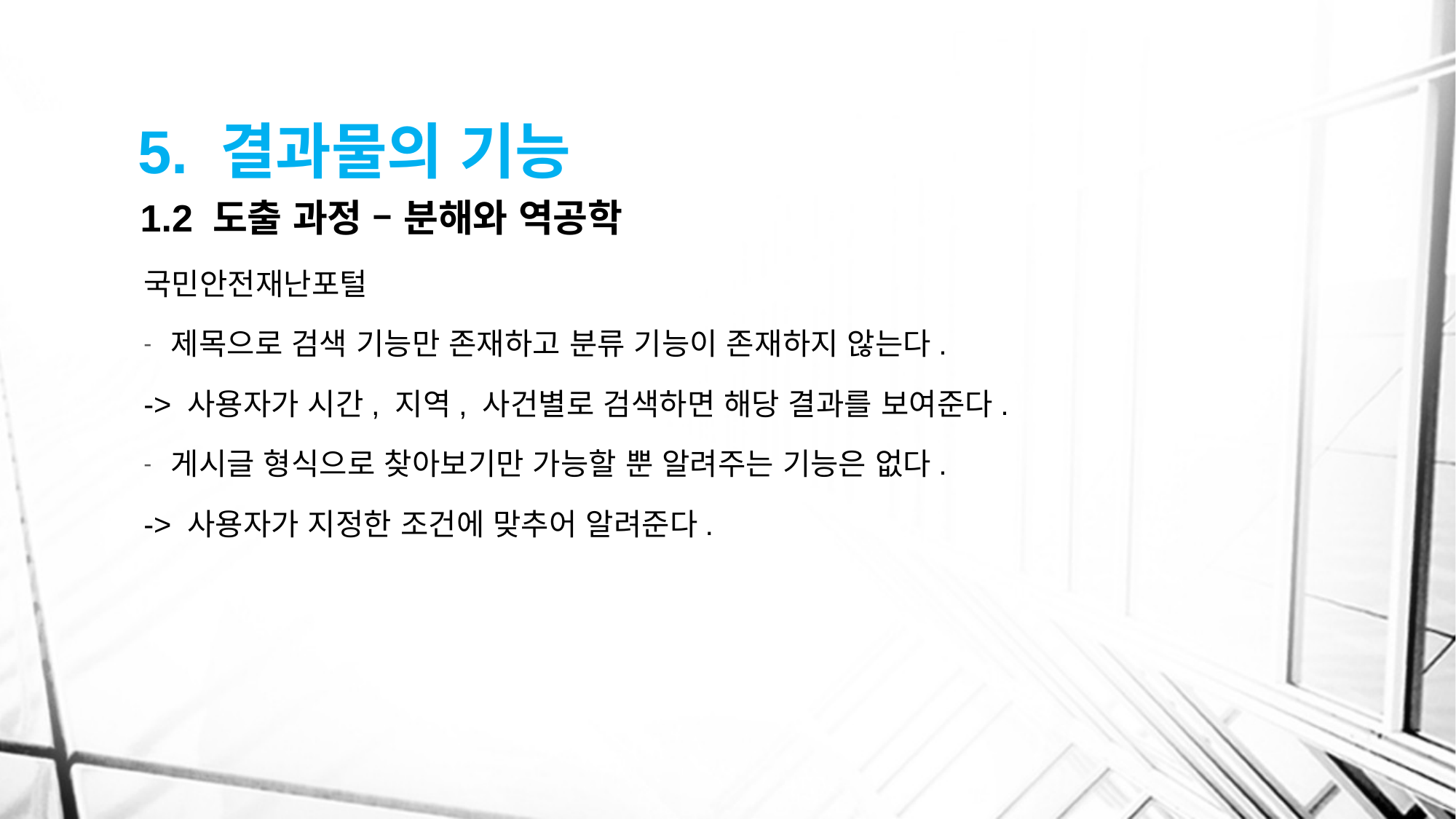

# 5. 결과물의 기능
1.2 도출 과정 – 분해와 역공학
국민안전재난포털
제목으로 검색 기능만 존재하고 분류 기능이 존재하지 않는다.
-> 사용자가 시간, 지역, 사건별로 검색하면 해당 결과를 보여준다.
게시글 형식으로 찾아보기만 가능할 뿐 알려주는 기능은 없다.
-> 사용자가 지정한 조건에 맞추어 알려준다.